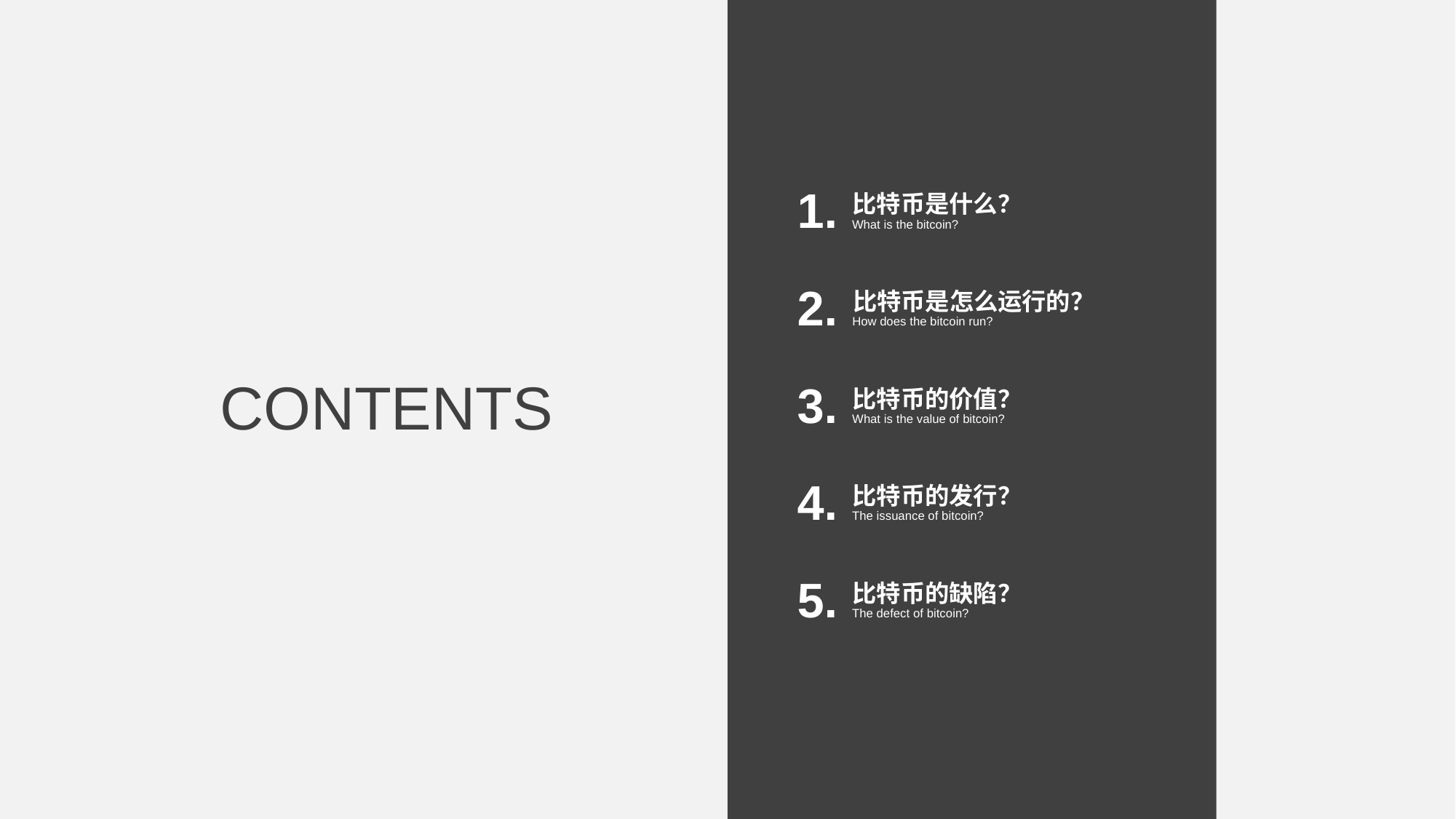

1.
比特币是什么？
What is the bitcoin?
2.
比特币是怎么运行的？
How does the bitcoin run?
CONTENTS
3.
比特币的价值？
What is the value of bitcoin?
4.
比特币的发行？
The issuance of bitcoin?
5.
比特币的缺陷？
The defect of bitcoin?